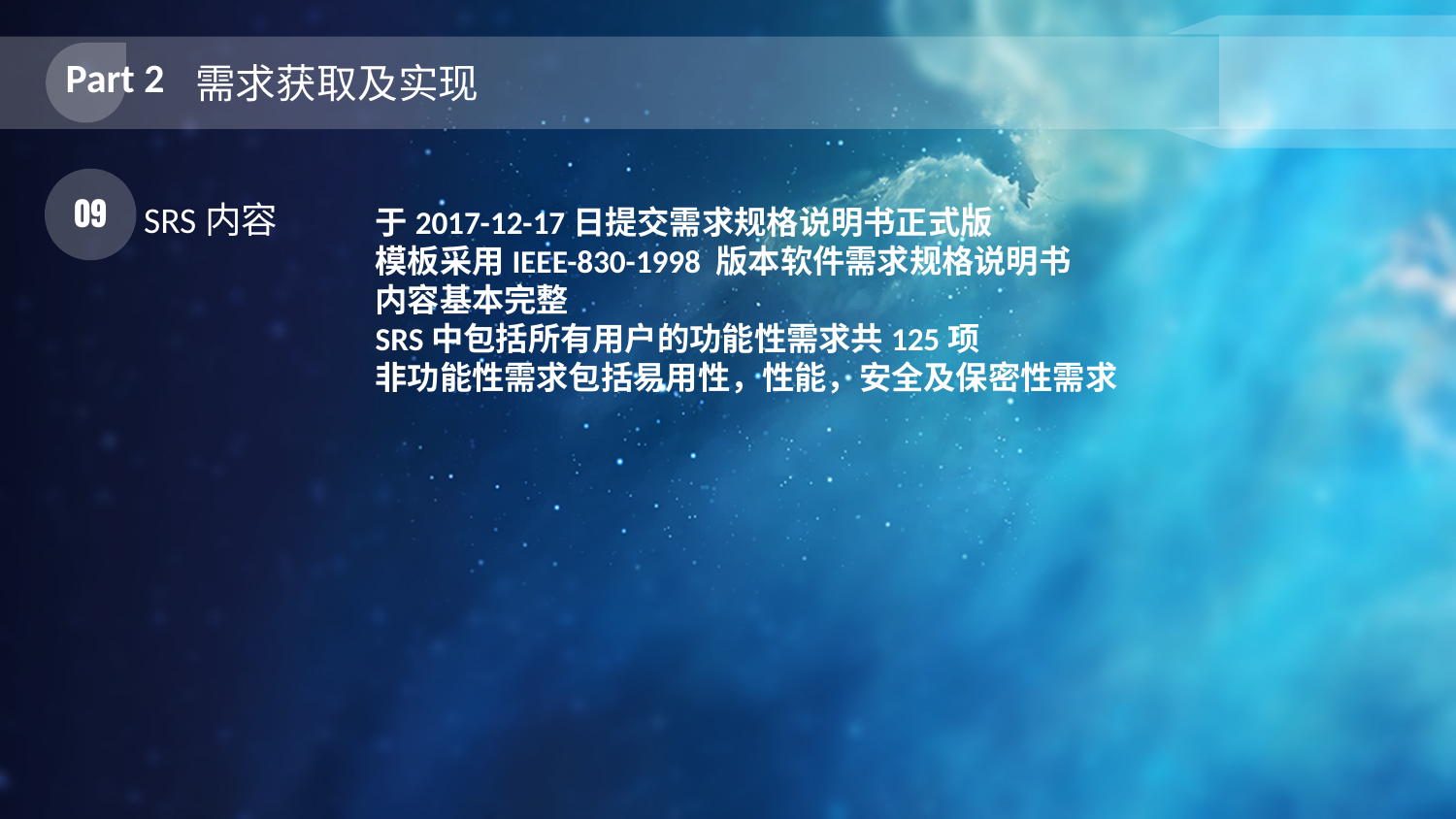

Part 2
需求获取及实现
09
SRS内容
于2017-12-17日提交需求规格说明书正式版
模板采用IEEE-830-1998 版本软件需求规格说明书
内容基本完整
SRS中包括所有用户的功能性需求共125项
非功能性需求包括易用性，性能，安全及保密性需求